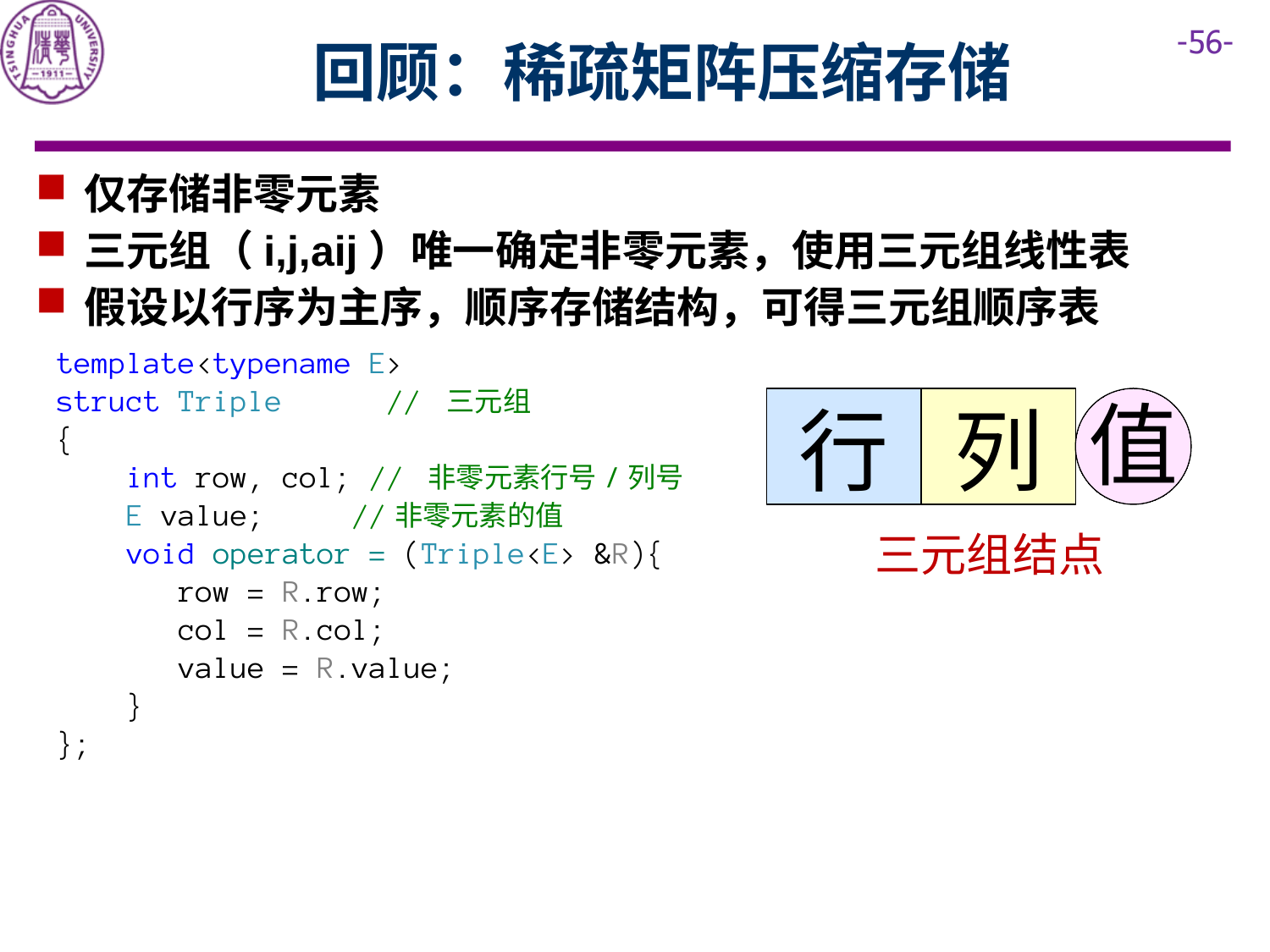

回顾：稀疏矩阵压缩存储
仅存储非零元素
三元组（i,j,aij）唯一确定非零元素，使用三元组线性表
假设以行序为主序，顺序存储结构，可得三元组顺序表
template<typename E>
struct Triple      // 三元组
{
    int row, col; // 非零元素行号/列号
    E value;     //非零元素的值
    void operator = (Triple<E> &R){
       row = R.row;
       col = R.col;
       value = R.value;
    }
};
列

行

值
三元组结点